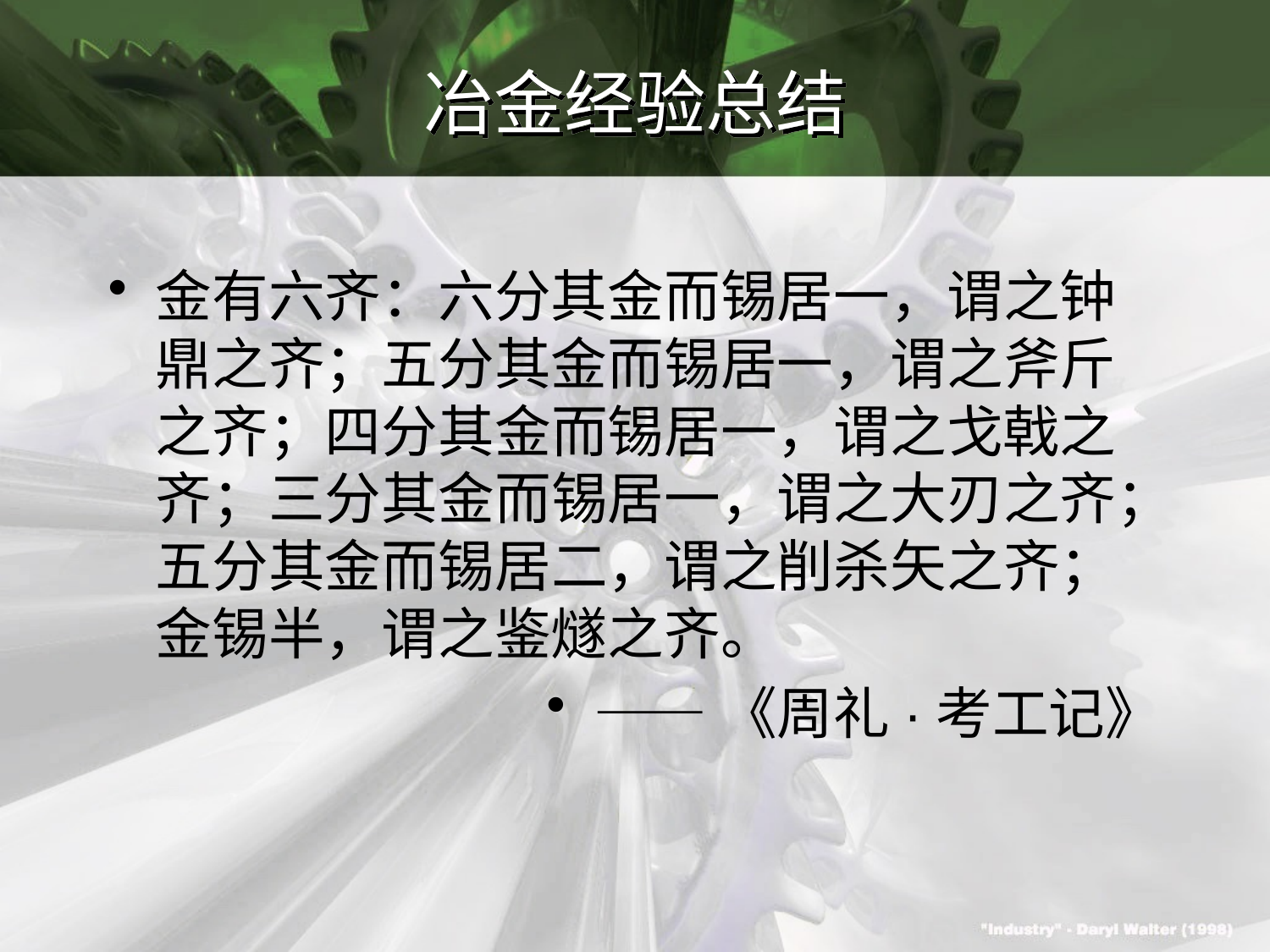

# 冶金经验总结
金有六齐：六分其金而锡居一，谓之钟鼎之齐；五分其金而锡居一，谓之斧斤之齐；四分其金而锡居一，谓之戈戟之齐；三分其金而锡居一，谓之大刃之齐；五分其金而锡居二，谓之削杀矢之齐；金锡半，谓之鉴燧之齐。
——《周礼·考工记》